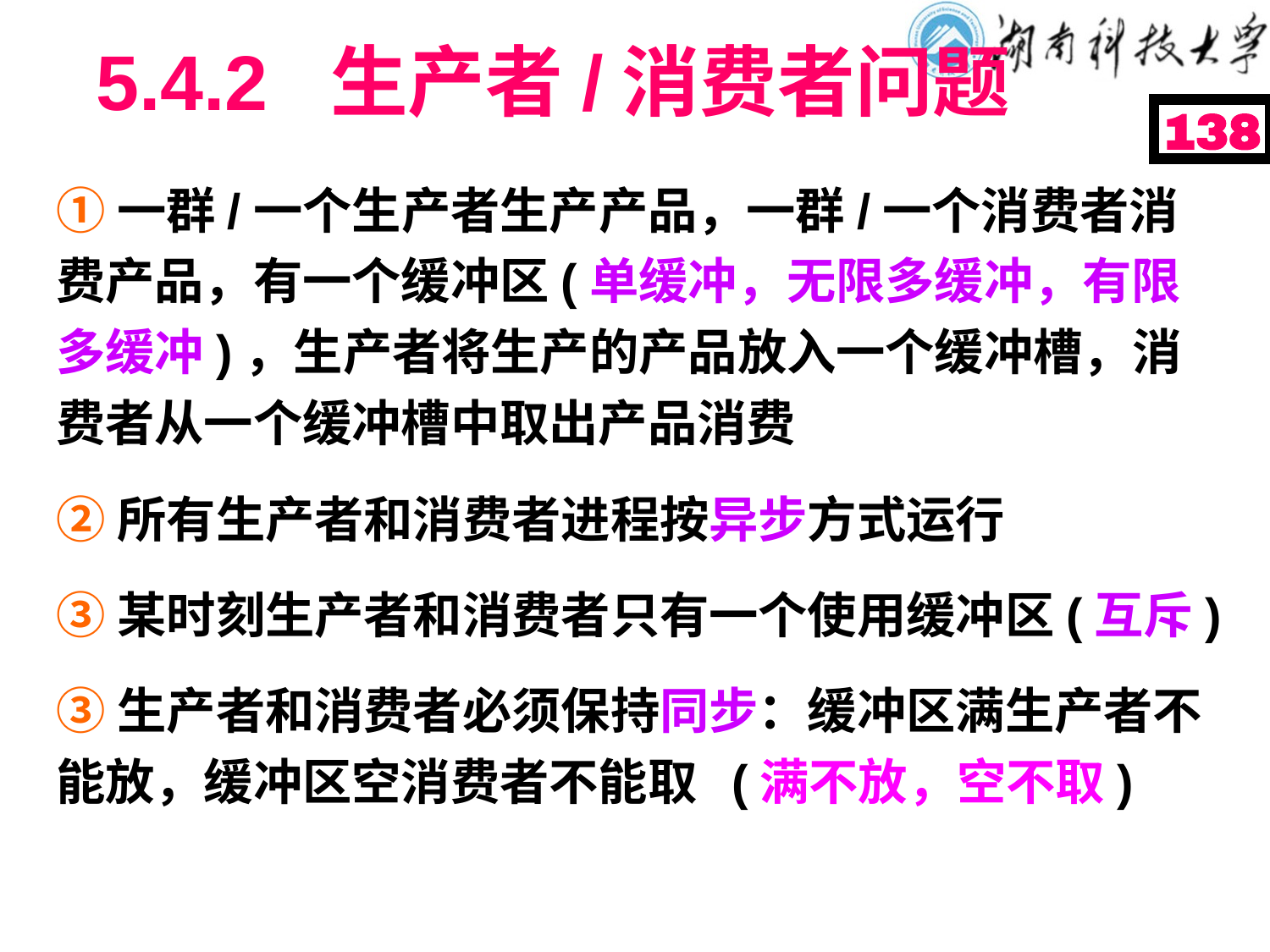

# 5.4.2  生产者/消费者问题
138
①一群/一个生产者生产产品，一群/一个消费者消费产品，有一个缓冲区(单缓冲，无限多缓冲，有限多缓冲)，生产者将生产的产品放入一个缓冲槽，消费者从一个缓冲槽中取出产品消费
②所有生产者和消费者进程按异步方式运行
③某时刻生产者和消费者只有一个使用缓冲区(互斥)
③生产者和消费者必须保持同步：缓冲区满生产者不能放，缓冲区空消费者不能取  (满不放，空不取)